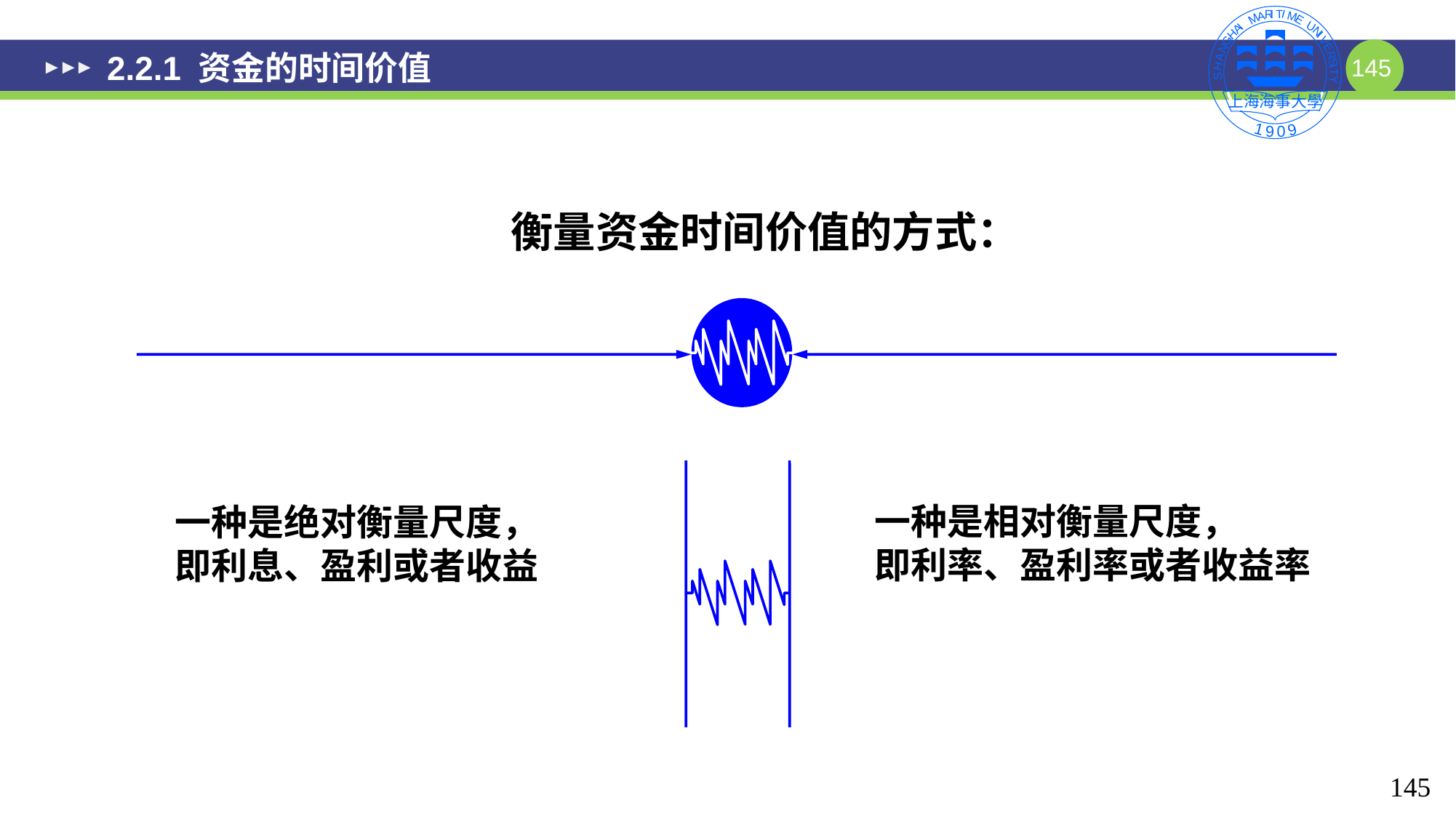

# 2.2.1 资金的时间价值
衡量资金时间价值的方式：

一种是相对衡量尺度，
即利率、盈利率或者收益率
一种是绝对衡量尺度，
即利息、盈利或者收益

145
145